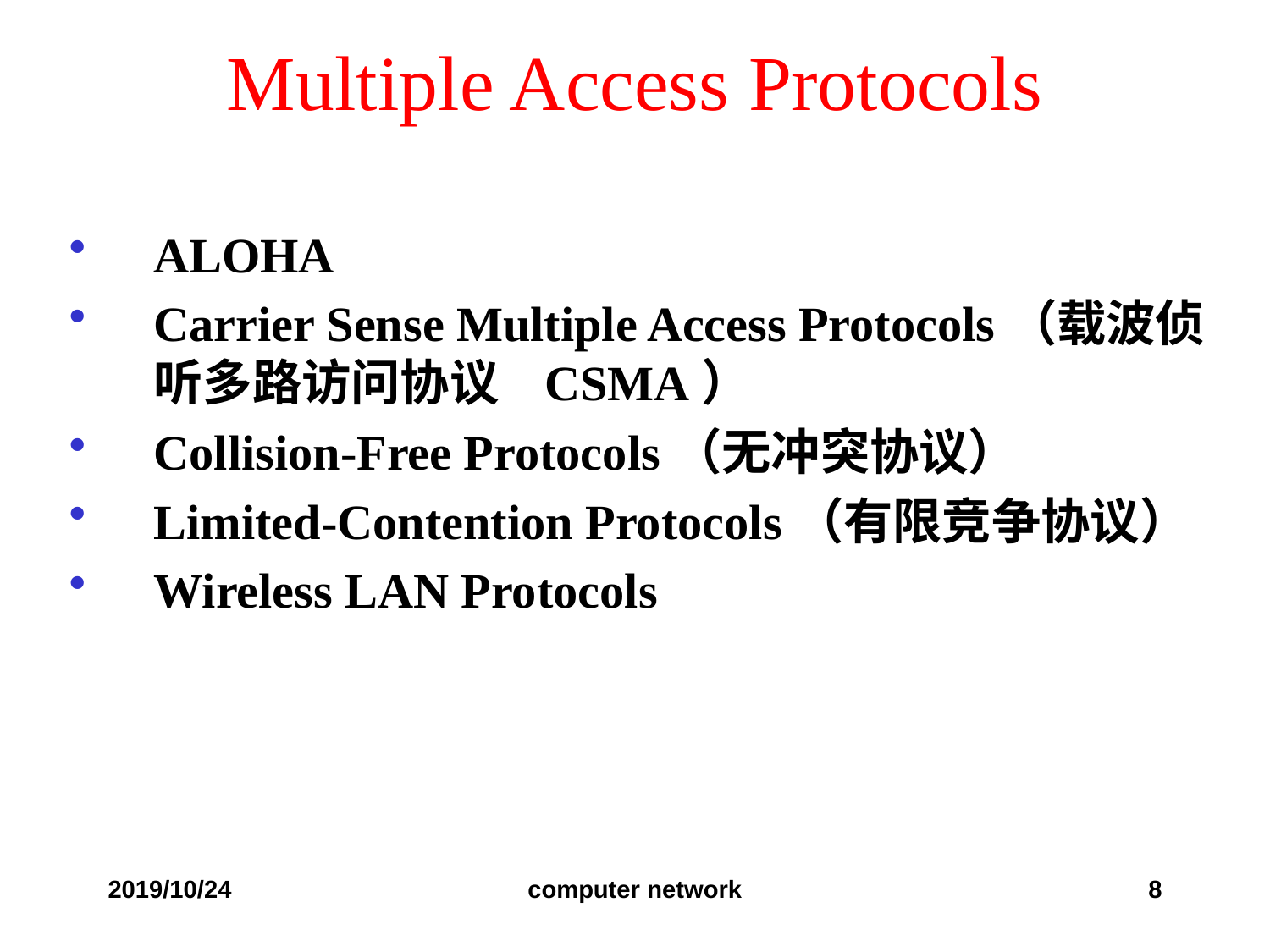

# Multiple Access Protocols
ALOHA
Carrier Sense Multiple Access Protocols（载波侦听多路访问协议   CSMA）
Collision-Free Protocols（无冲突协议）
Limited-Contention Protocols（有限竞争协议）
Wireless LAN Protocols
2019/10/24
computer network
8